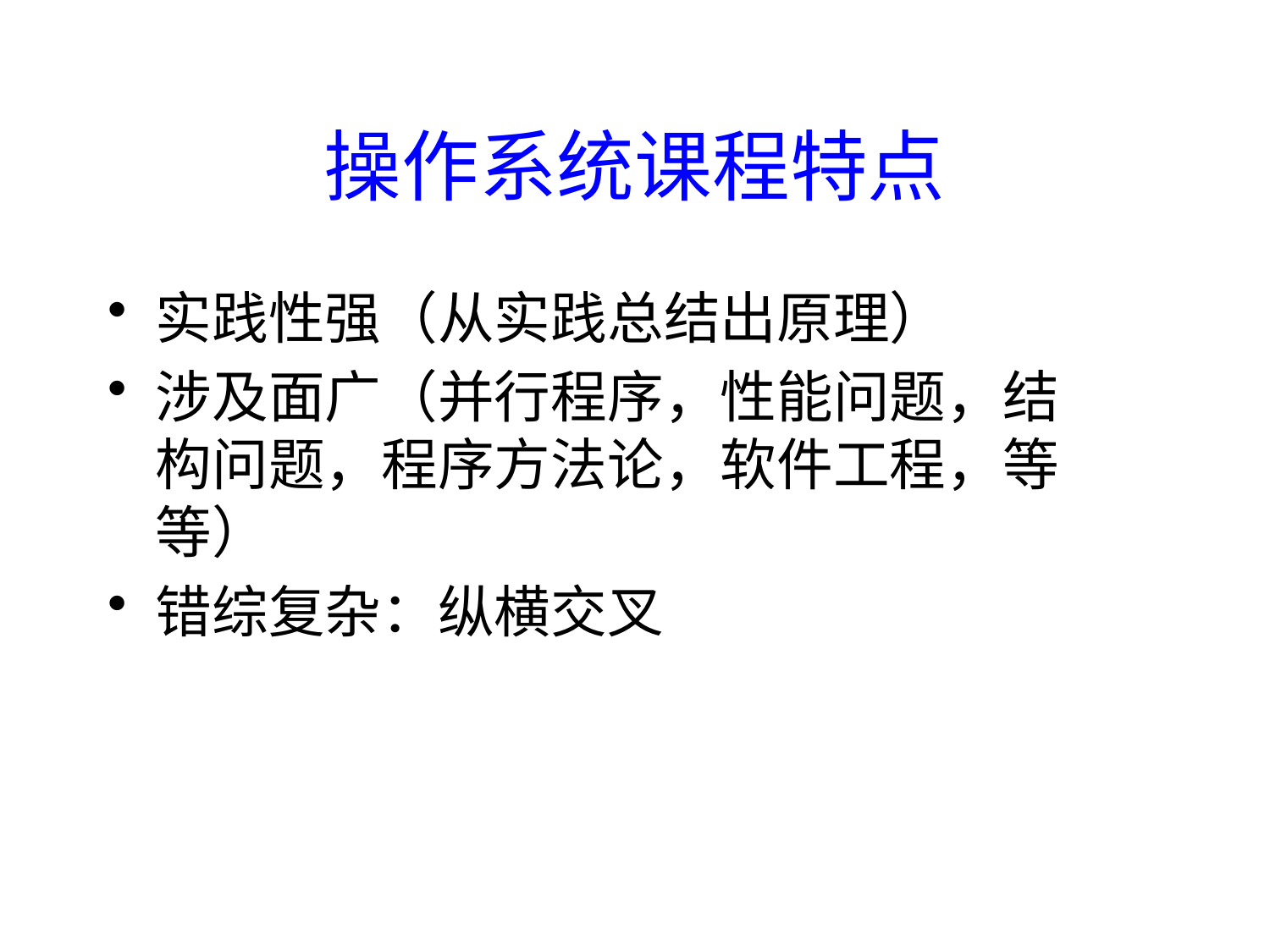

# 操作系统课程特点
实践性强（从实践总结出原理）
涉及面广（并行程序，性能问题，结构问题，程序方法论，软件工程，等等）
错综复杂：纵横交叉